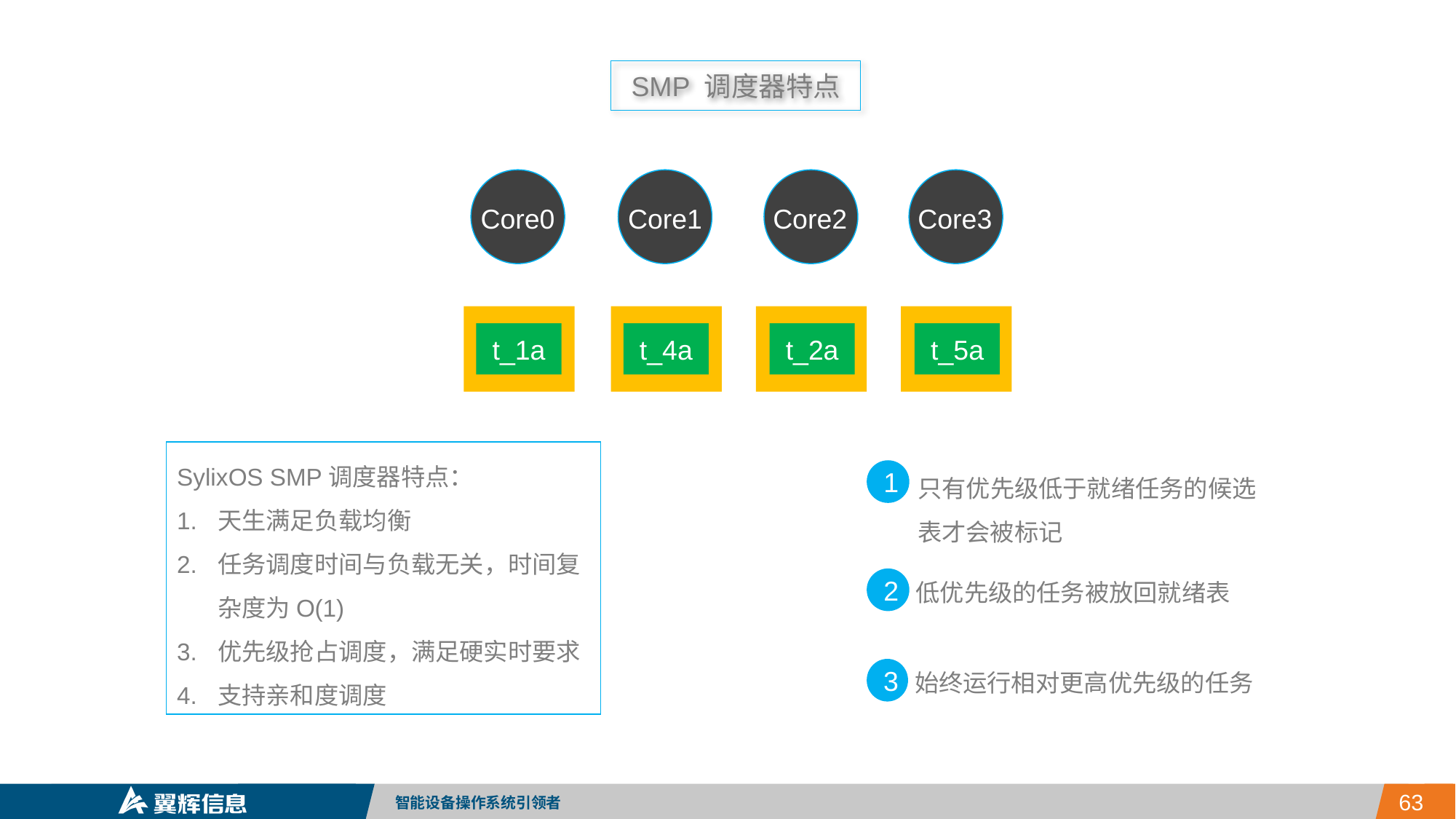

SMP 调度器特点

Core0

Core1

Core2

Core3

t_1a
t_4a
t_2a
t_5a
SylixOS SMP调度器特点：
天生满足负载均衡
任务调度时间与负载无关，时间复杂度为O(1)
优先级抢占调度，满足硬实时要求
支持亲和度调度
只有优先级低于就绪任务的候选表才会被标记
1
2
低优先级的任务被放回就绪表
3
始终运行相对更高优先级的任务